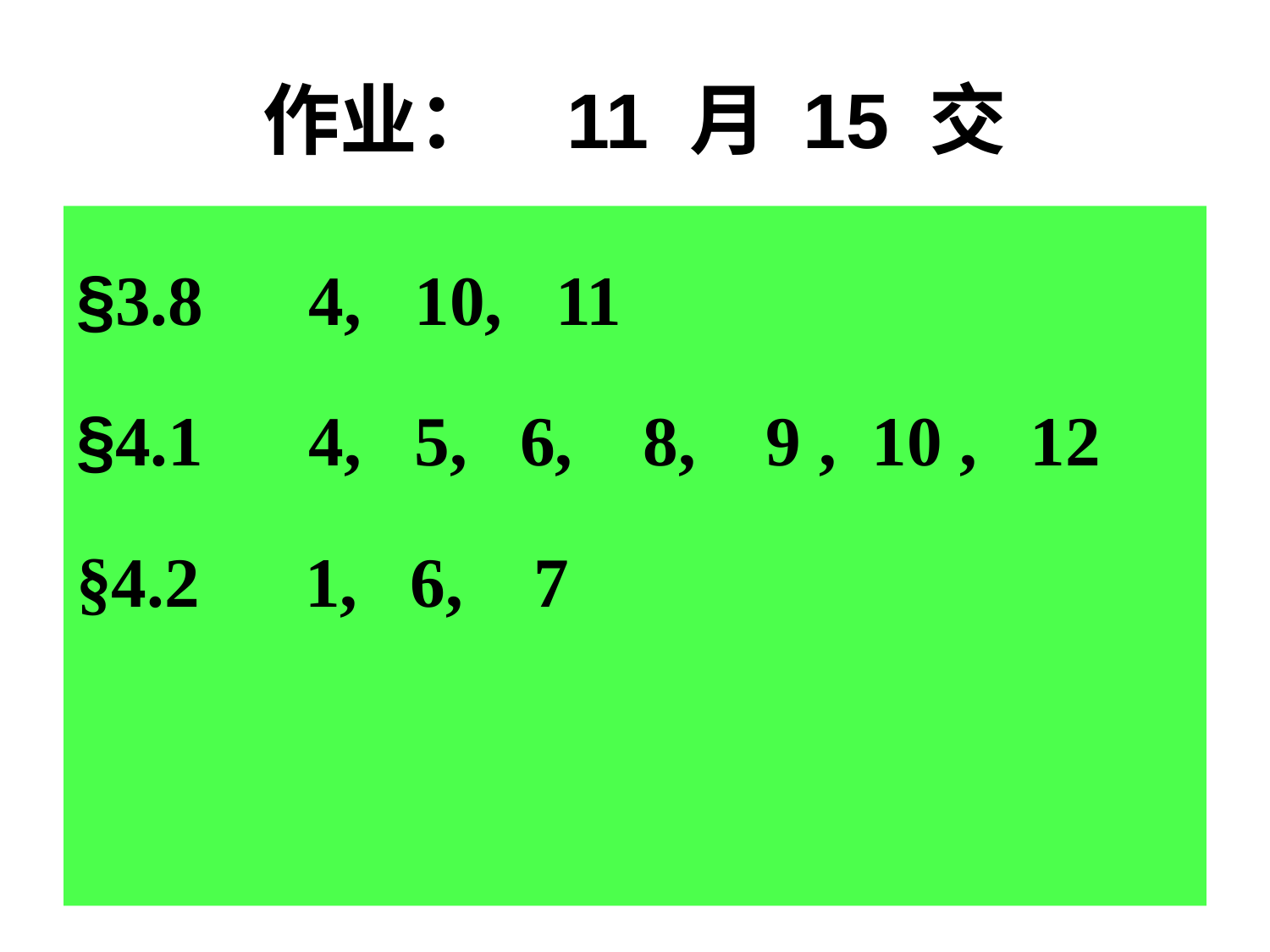

# 作业：   11 月 15 交
§3.8      4,   10,   11
§4.1      4,   5,   6,    8,    9 ,  10 ,   12
§4.2      1,   6,    7